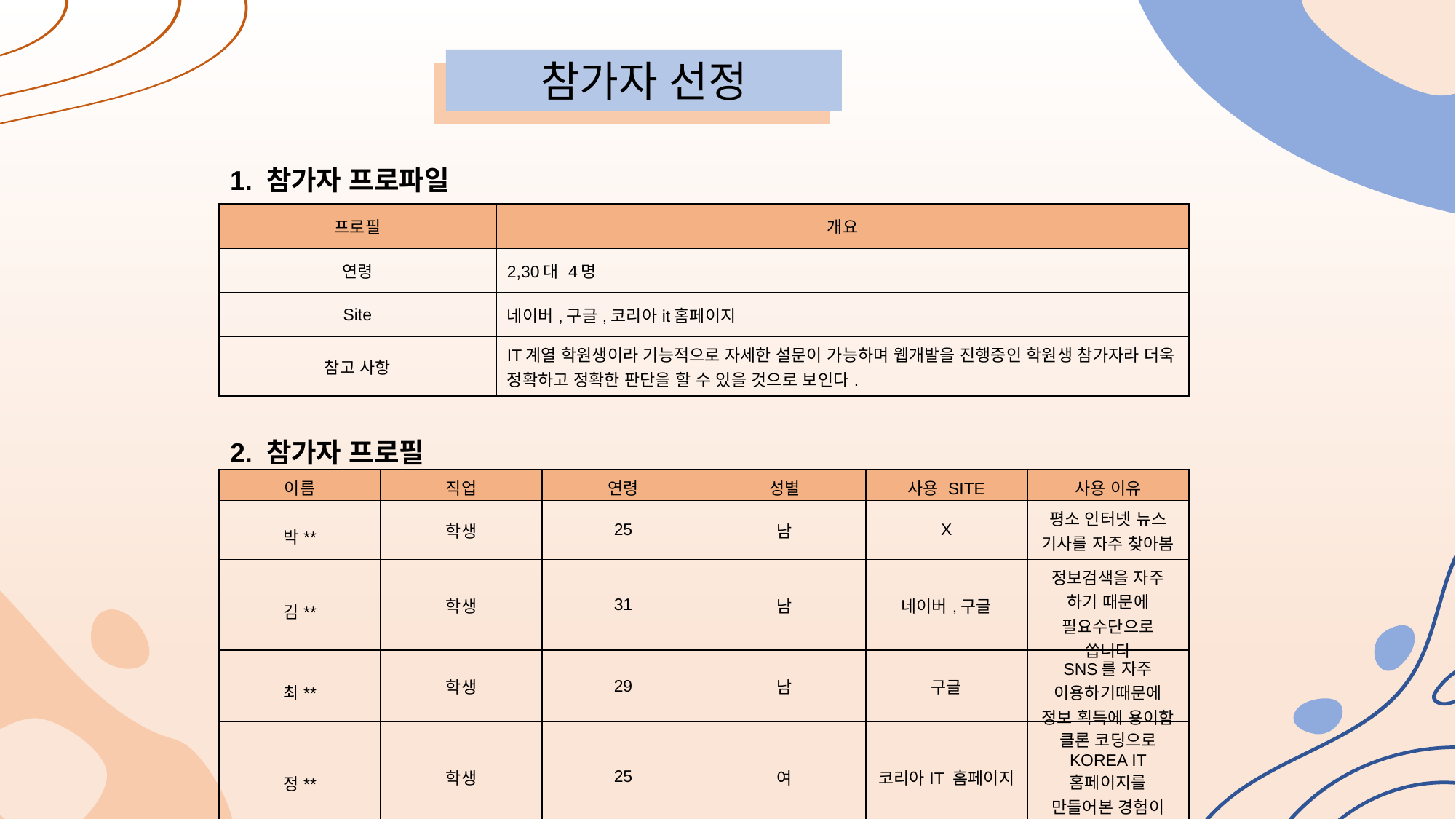

참가자 선정

| 1. 참가자 프로파일 |  |
| --- | --- |
| 프로필 | 개요 |
| 연령 | 2,30대 4명 |
| Site | 네이버,구글,코리아it홈페이지 |
| 참고 사항 | IT계열 학원생이라 기능적으로 자세한 설문이 가능하며 웹개발을 진행중인 학원생 참가자라 더욱 정확하고 정확한 판단을 할 수 있을 것으로 보인다. |
| 2. 참가자 프로필 |  |  |  |  |  |
| --- | --- | --- | --- | --- | --- |
| 이름 | 직업 | 연령 | 성별 | 사용 SITE | 사용 이유 |
| 박\*\* | 학생 | 25 | 남 | X | 평소 인터넷 뉴스 기사를 자주 찾아봄 |
| 김\*\* | 학생 | 31 | 남 | 네이버,구글 | 정보검색을 자주 하기 때문에 필요수단으로 씁니다 |
| 최\*\* | 학생 | 29 | 남 | 구글 | SNS를 자주 이용하기때문에 정보 획득에 용이함 |
| 정\*\* | 학생 | 25 | 여 | 코리아IT 홈페이지 | 클론 코딩으로 KOREA IT 홈페이지를 만들어본 경험이 있음 |